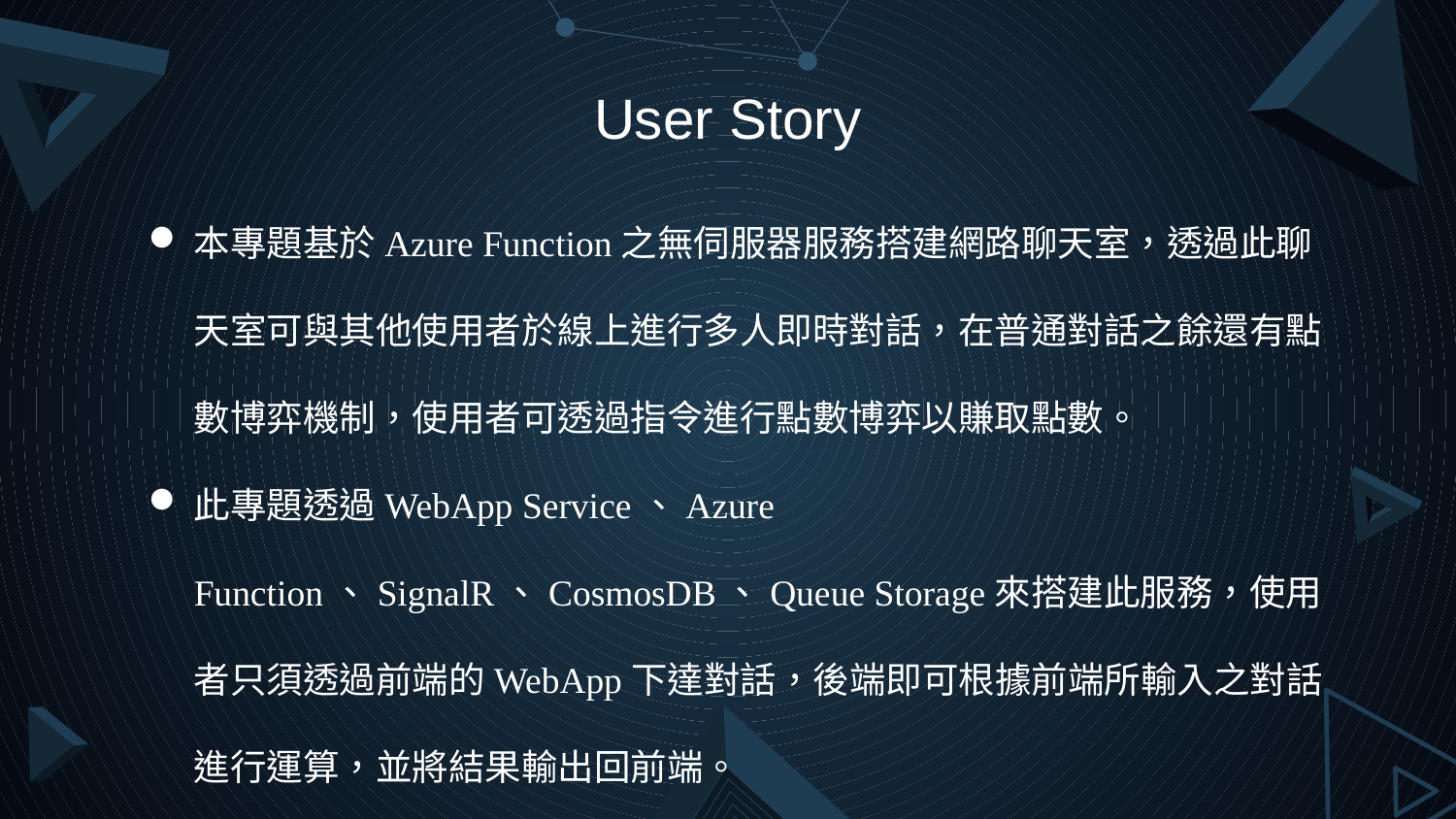

# User Story
本專題基於Azure Function之無伺服器服務搭建網路聊天室，透過此聊天室可與其他使用者於線上進行多人即時對話，在普通對話之餘還有點數博弈機制，使用者可透過指令進行點數博弈以賺取點數。
此專題透過WebApp Service、Azure Function、SignalR、CosmosDB、Queue Storage來搭建此服務，使用者只須透過前端的WebApp下達對話，後端即可根據前端所輸入之對話進行運算，並將結果輸出回前端。